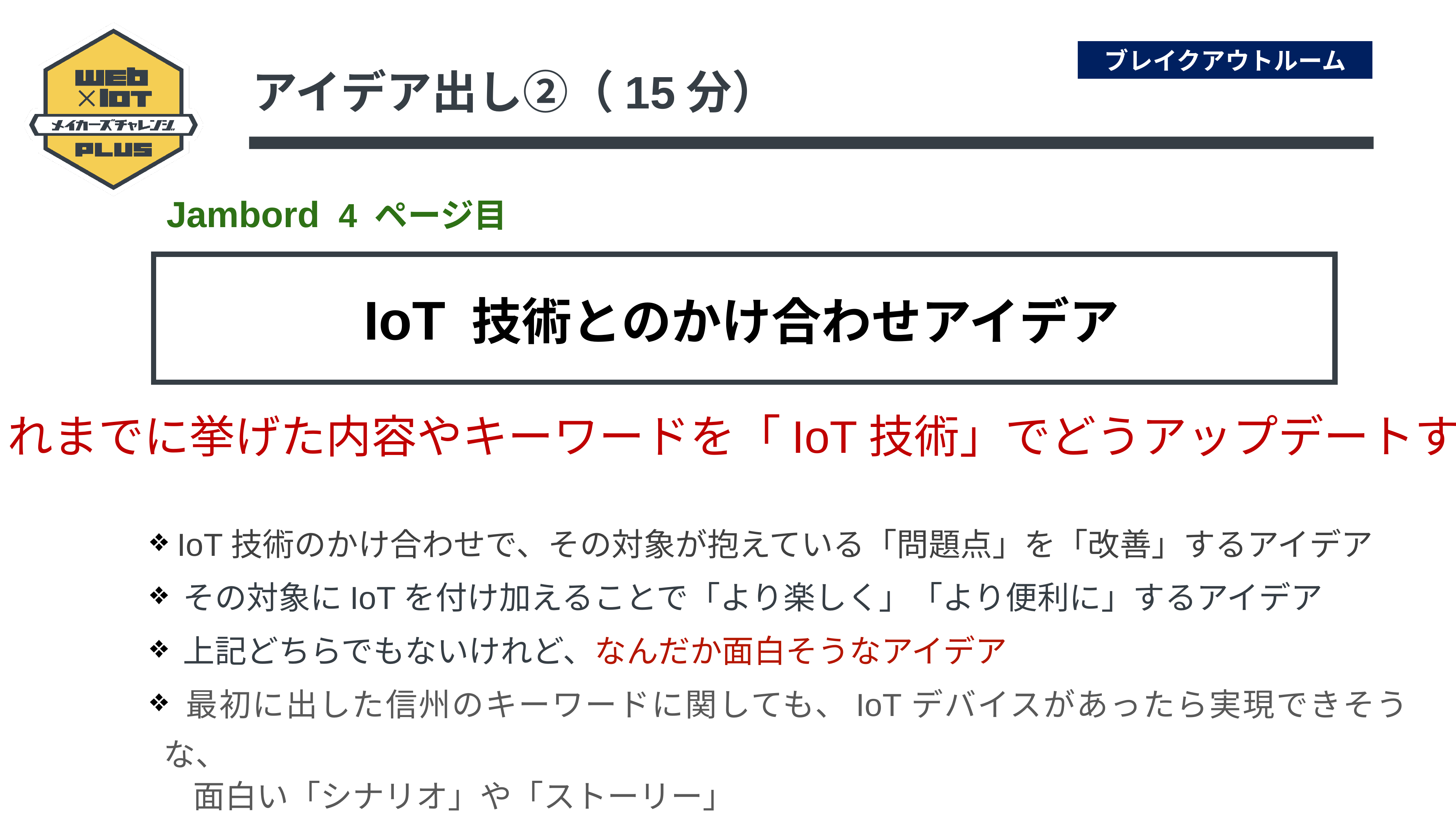

ブレイクアウトルーム
アイデア出し②（15分）
Jambord  4 ページ目

IoT 技術とのかけ合わせアイデア
これまでに挙げた内容やキーワードを「IoT技術」でどうアップデートする？
 IoT技術のかけ合わせで、その対象が抱えている「問題点」を「改善」するアイデア
 その対象にIoTを付け加えることで「より楽しく」「より便利に」するアイデア
 上記どちらでもないけれど、なんだか面白そうなアイデア
 最初に出した信州のキーワードに関しても、IoTデバイスがあったら実現できそうな、
     面白い「シナリオ」や「ストーリー」